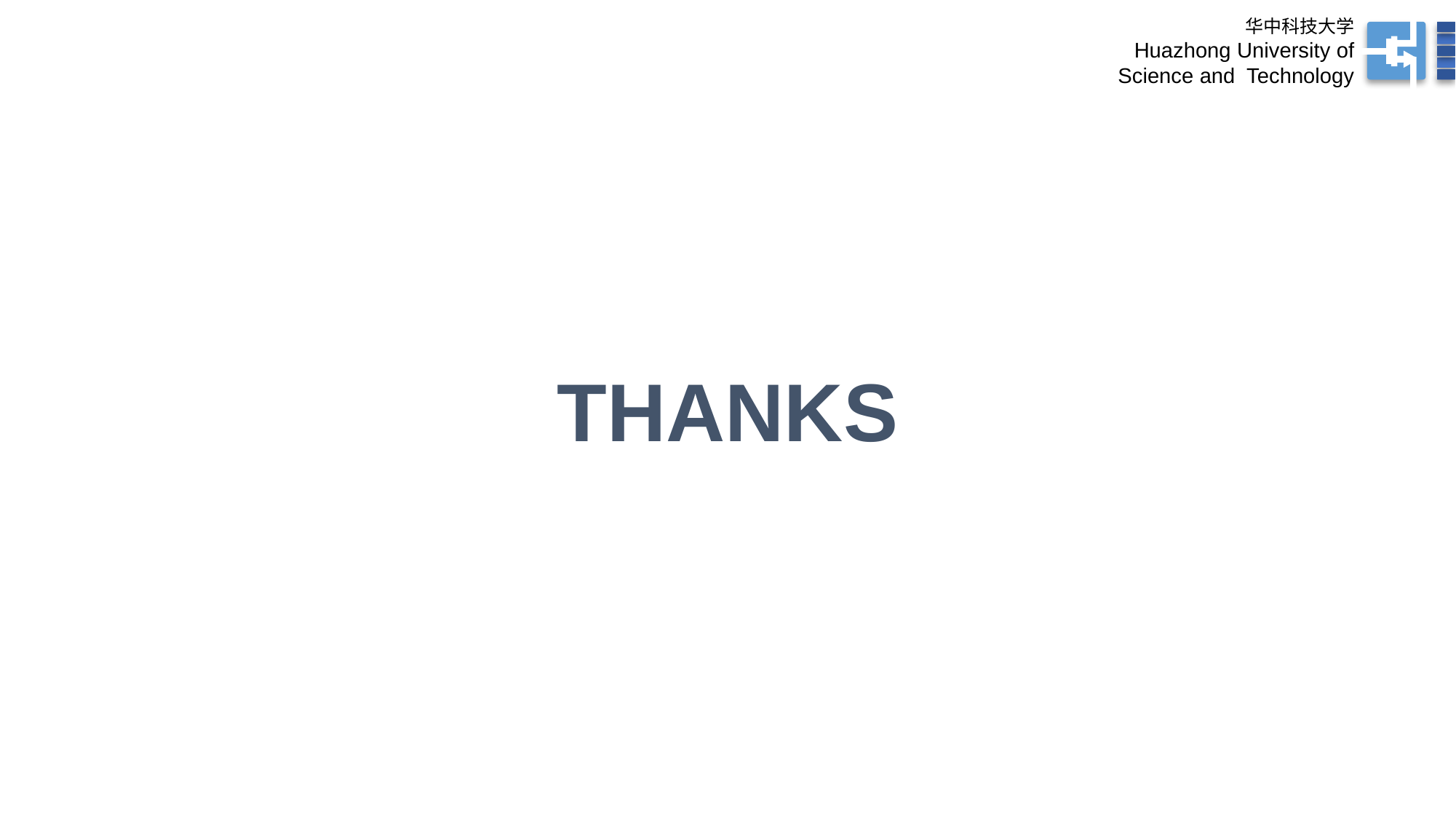

华中科技大学
Huazhong University of
 Science and  Technology

THANKS